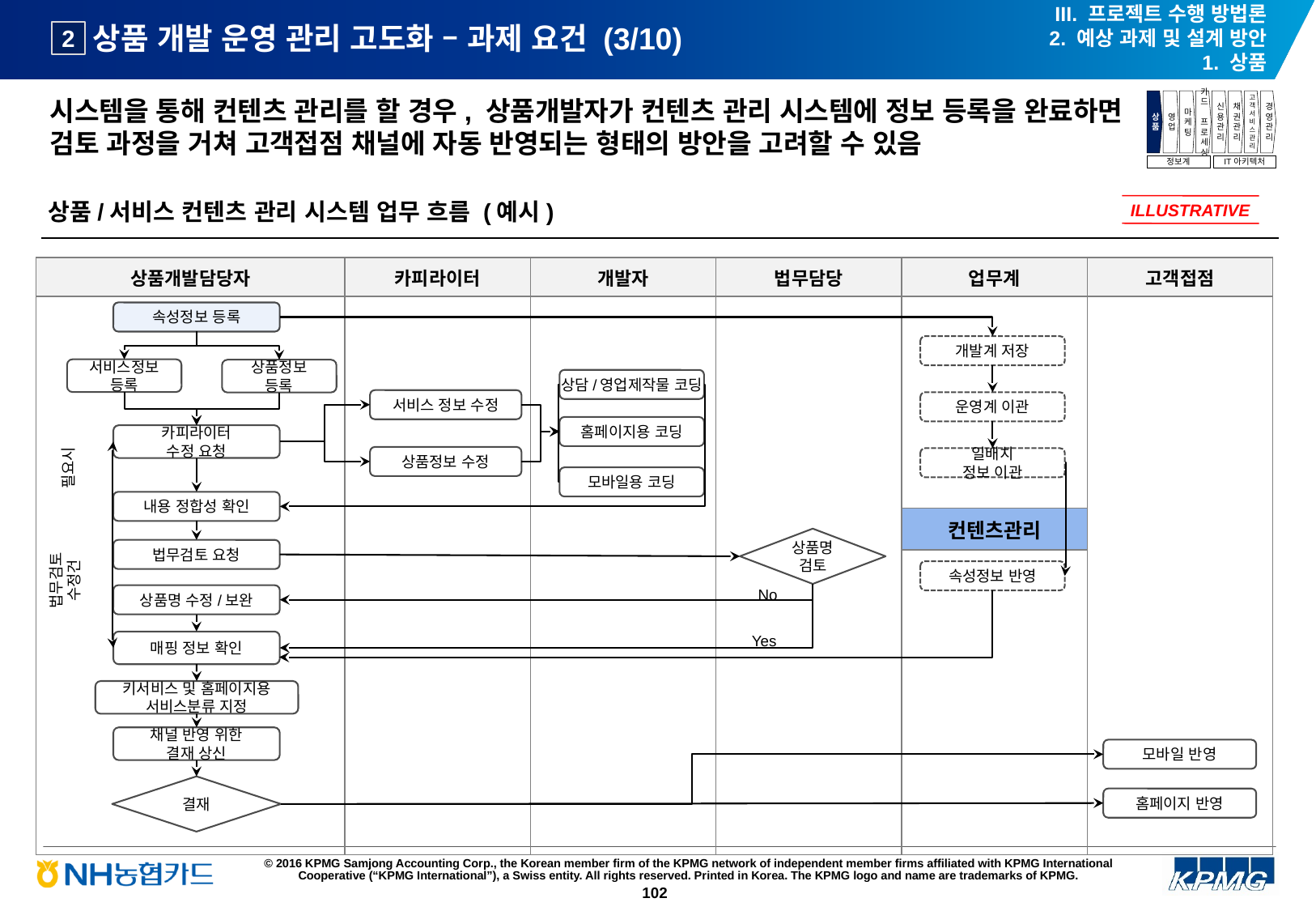

III. 프로젝트 수행 방법론
2. 예상 과제 및 설계 방안
1. 상품
# 상품 개발 운영 관리 고도화 – 과제 요건 (3/10)
2
시스템을 통해 컨텐츠 관리를 할 경우, 상품개발자가 컨텐츠 관리 시스템에 정보 등록을 완료하면 검토 과정을 거쳐 고객접점 채널에 자동 반영되는 형태의 방안을 고려할 수 있음
상품
영업
마케팅
카드
프로세싱
신용관리
채권관리
고객서비스관리
경영관리
정보계
IT아키텍처
상품/서비스 컨텐츠 관리 시스템 업무 흐름 (예시)
ILLUSTRATIVE
| 상품개발담당자 | 카피라이터 | 개발자 | 법무담당 | 업무계 | 고객접점 |
| --- | --- | --- | --- | --- | --- |
|  |  |  |  |  |  |
|  |  |  |  | 컨텐츠관리 |  |
|  |  |  |  |  |  |
속성정보 등록
개발계 저장
서비스정보
등록
상품정보
등록
상담/영업제작물 코딩
서비스 정보 수정
운영계 이관
홈페이지용 코딩
카피라이터
수정 요청
상품정보 수정
일배치
정보 이관
필요시
모바일용 코딩
내용 정합성 확인
상품명
검토
법무검토 요청
속성정보 반영
법무검토 수정건
No
상품명 수정/보완
Yes
매핑 정보 확인
키서비스 및 홈페이지용
서비스분류 지정
채널 반영 위한
결재 상신
모바일 반영
결재
홈페이지 반영